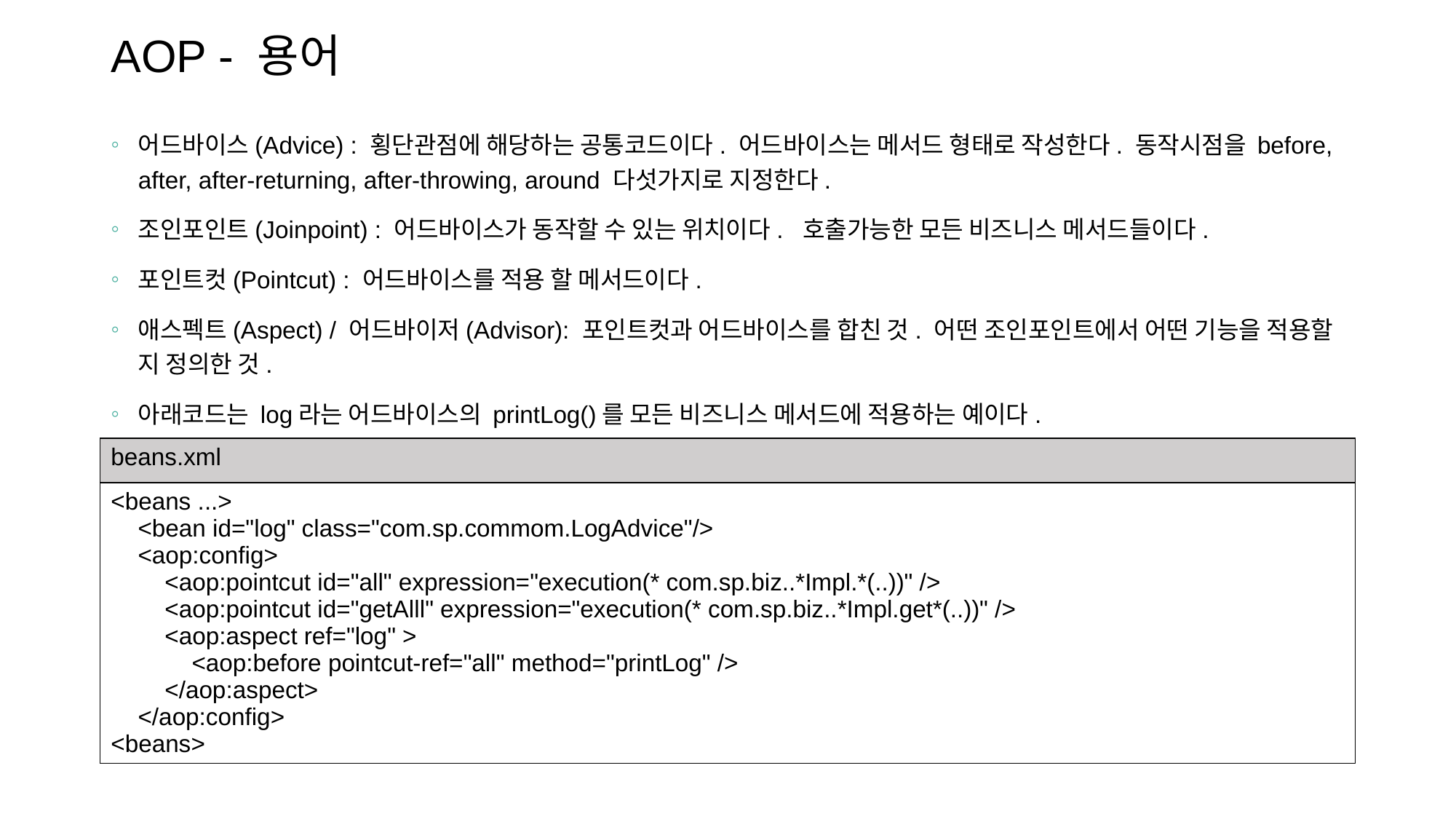

# AOP - 용어
어드바이스(Advice) : 횡단관점에 해당하는 공통코드이다. 어드바이스는 메서드 형태로 작성한다. 동작시점을 before, after, after-returning, after-throwing, around 다섯가지로 지정한다.
조인포인트(Joinpoint) : 어드바이스가 동작할 수 있는 위치이다.  호출가능한 모든 비즈니스 메서드들이다.
포인트컷(Pointcut) : 어드바이스를 적용 할 메서드이다.
애스펙트(Aspect) / 어드바이저(Advisor): 포인트컷과 어드바이스를 합친 것. 어떤 조인포인트에서 어떤 기능을 적용할 지 정의한 것.
아래코드는 log라는 어드바이스의 printLog()를 모든 비즈니스 메서드에 적용하는 예이다.
| beans.xml |
| --- |
| <beans ...> <bean id="log" class="com.sp.commom.LogAdvice"/> <aop:config> <aop:pointcut id="all" expression="execution(\* com.sp.biz..\*Impl.\*(..))" /> <aop:pointcut id="getAlll" expression="execution(\* com.sp.biz..\*Impl.get\*(..))" /> <aop:aspect ref="log" > <aop:before pointcut-ref="all" method="printLog" /> </aop:aspect> </aop:config> <beans> |